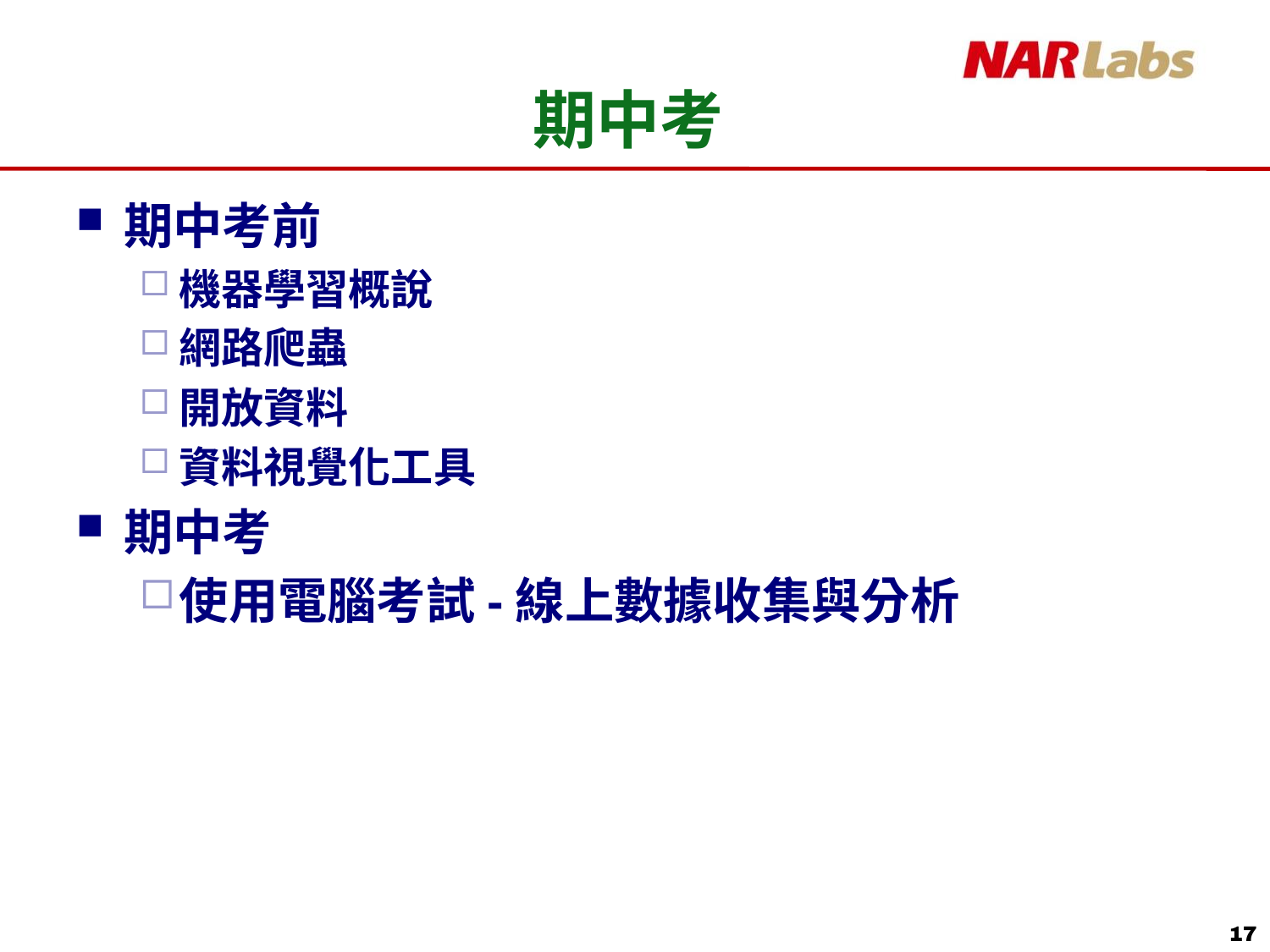

# 期中考
期中考前
機器學習概說
網路爬蟲
開放資料
資料視覺化工具
期中考
使用電腦考試-線上數據收集與分析

17